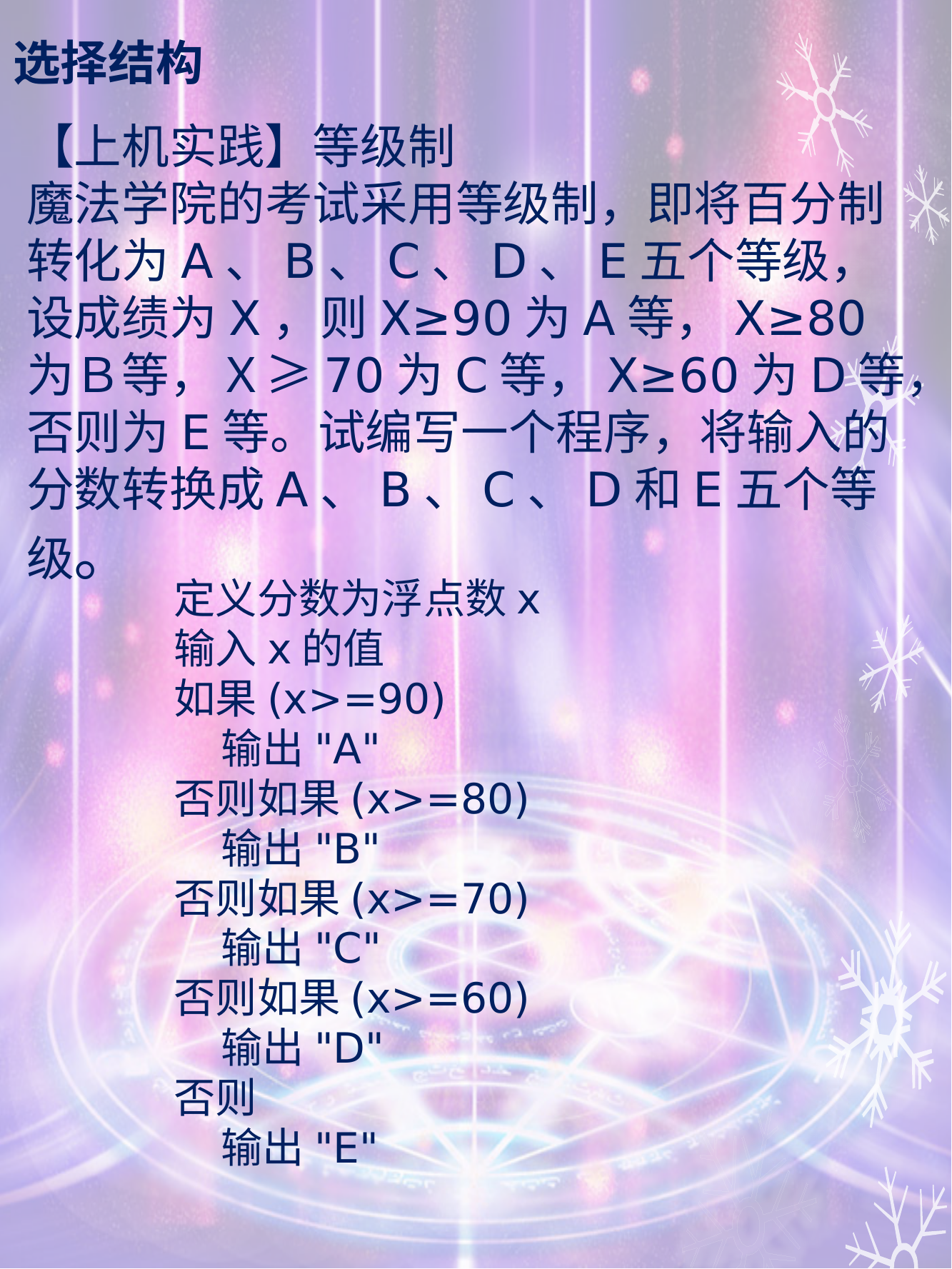

# 选择结构
【上机实践】等级制
魔法学院的考试采用等级制，即将百分制转化为A、B、C、D、E五个等级，设成绩为X，则X≥90为A等，X≥80为Ｂ等，Ｘ≥70为C等，X≥60为D等，否则为E等。试编写一个程序，将输入的分数转换成A、B、C、D和E五个等级。
定义分数为浮点数x
输入x的值
如果(x>=90)
    输出"A"
否则如果(x>=80)
    输出"B"
否则如果(x>=70)
    输出"C"
否则如果(x>=60)
    输出"D"
否则
    输出"E"